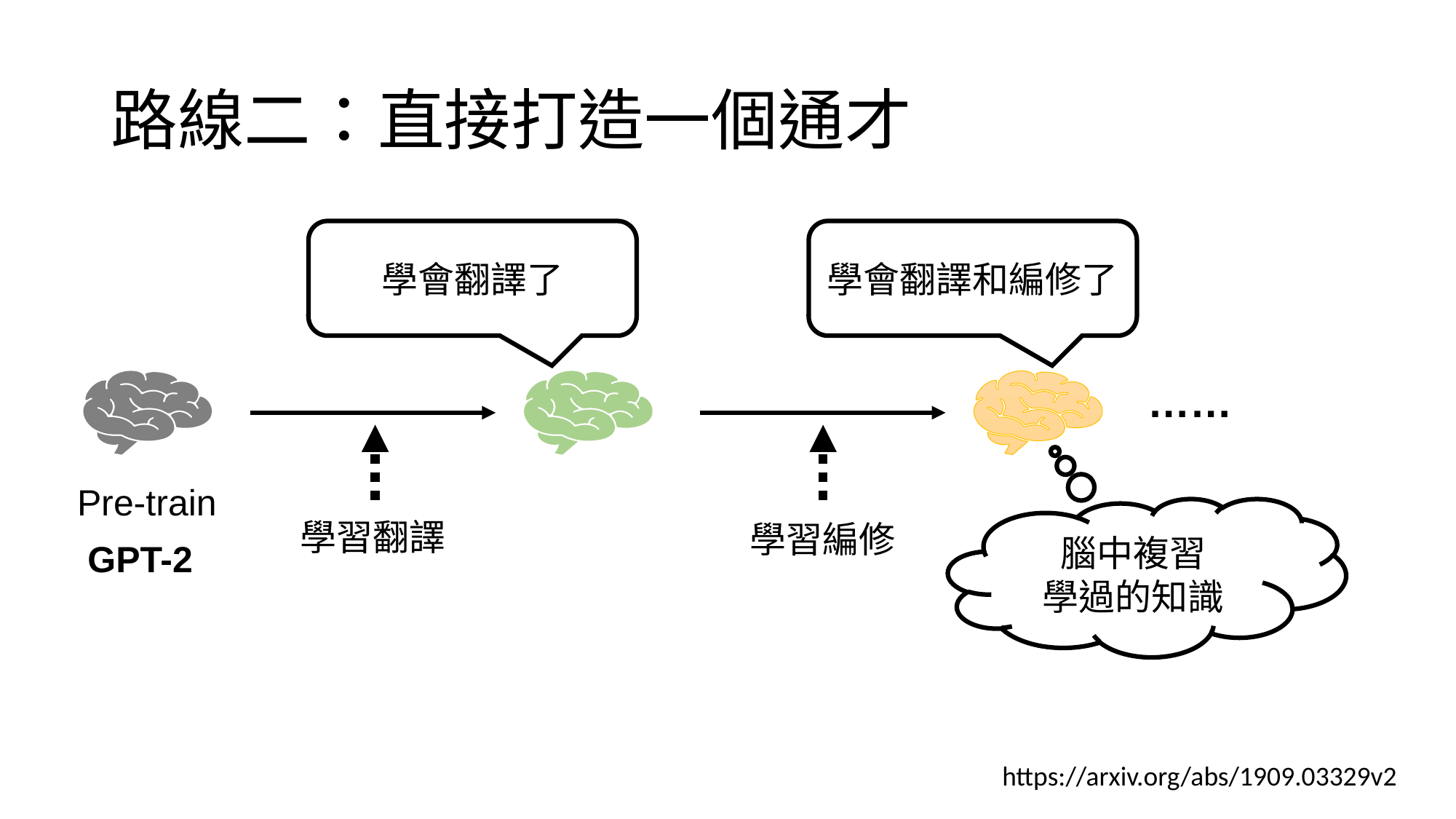

# 路線二：直接打造一個通才
學會翻譯了
學會翻譯和編修了
……

Pre-train
腦中複習
學過的知識
學習翻譯
學習編修
GPT-2
https://arxiv.org/abs/1909.03329v2